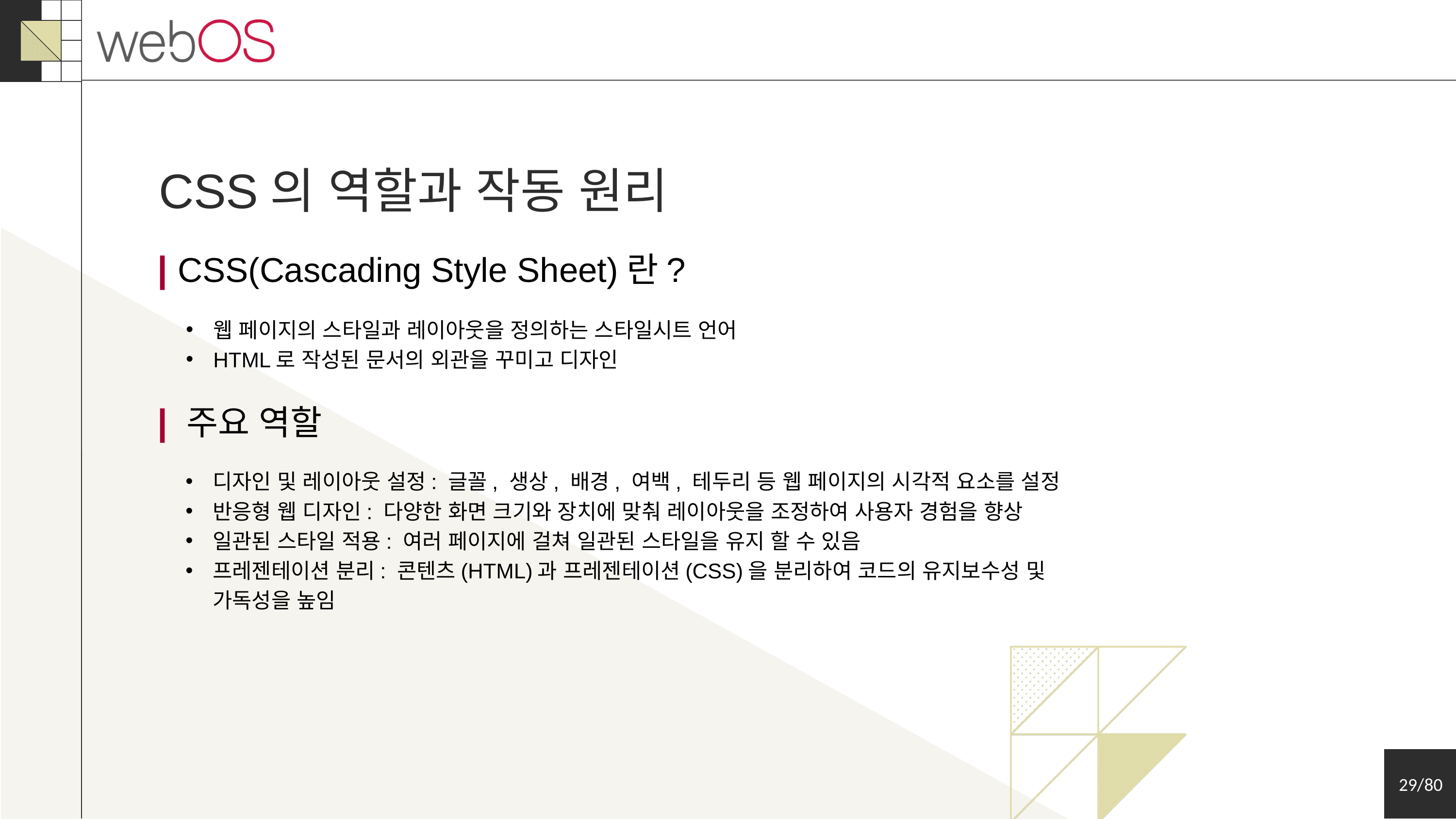

CSS의 역할과 작동 원리
| CSS(Cascading Style Sheet)란?
웹 페이지의 스타일과 레이아웃을 정의하는 스타일시트 언어
HTML로 작성된 문서의 외관을 꾸미고 디자인
| 주요 역할

디자인 및 레이아웃 설정: 글꼴, 생상, 배경, 여백, 테두리 등 웹 페이지의 시각적 요소를 설정
반응형 웹 디자인: 다양한 화면 크기와 장치에 맞춰 레이아웃을 조정하여 사용자 경험을 향상
일관된 스타일 적용: 여러 페이지에 걸쳐 일관된 스타일을 유지 할 수 있음
프레젠테이션 분리: 콘텐츠(HTML)과 프레젠테이션(CSS)을 분리하여 코드의 유지보수성 및 가독성을 높임

29/80